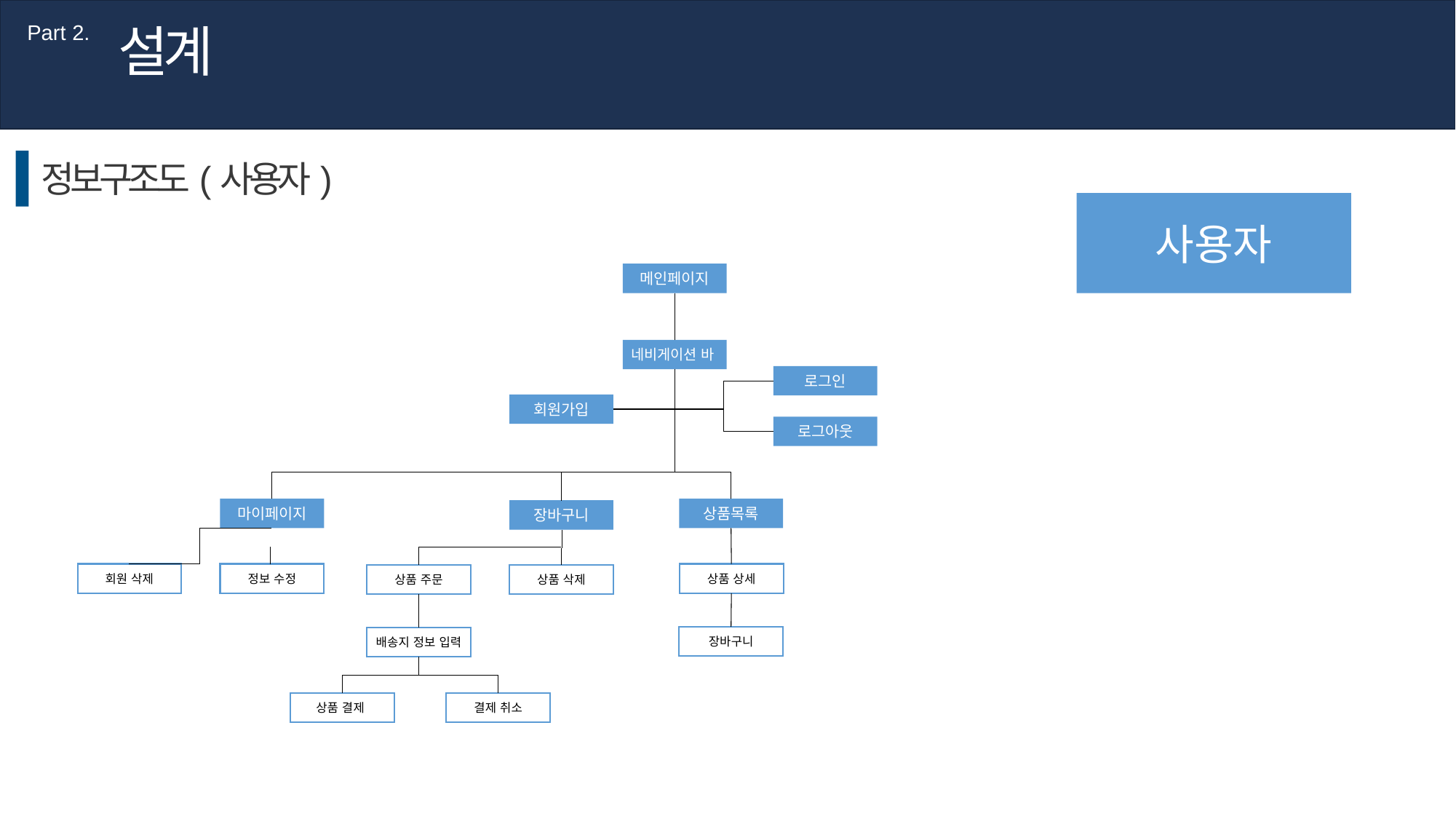

설계
Part 2.

정보구조도(사용자)
사용자
메인페이지
네비게이션 바
로그인
회원가입
로그아웃
상품목록
마이페이지
장바구니
회원 삭제
상품 상세
정보 수정
상품 주문
상품 삭제
장바구니
배송지 정보 입력
상품 결제
결제 취소